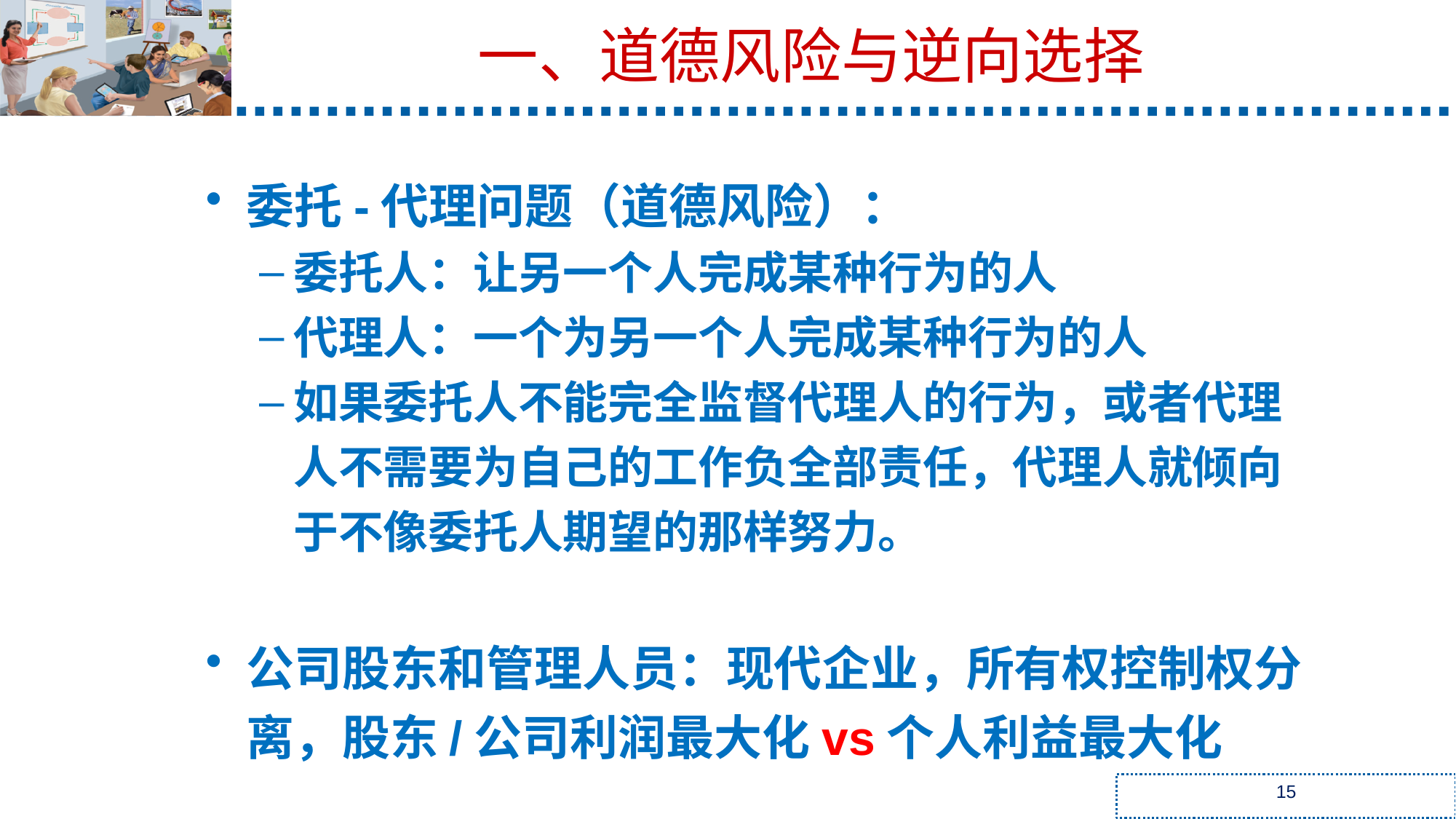

一、道德风险与逆向选择
委托-代理问题（道德风险）：
委托人：让另一个人完成某种行为的人
代理人：一个为另一个人完成某种行为的人
如果委托人不能完全监督代理人的行为，或者代理人不需要为自己的工作负全部责任，代理人就倾向于不像委托人期望的那样努力。

公司股东和管理人员：现代企业，所有权控制权分离，股东/公司利润最大化vs个人利益最大化

15